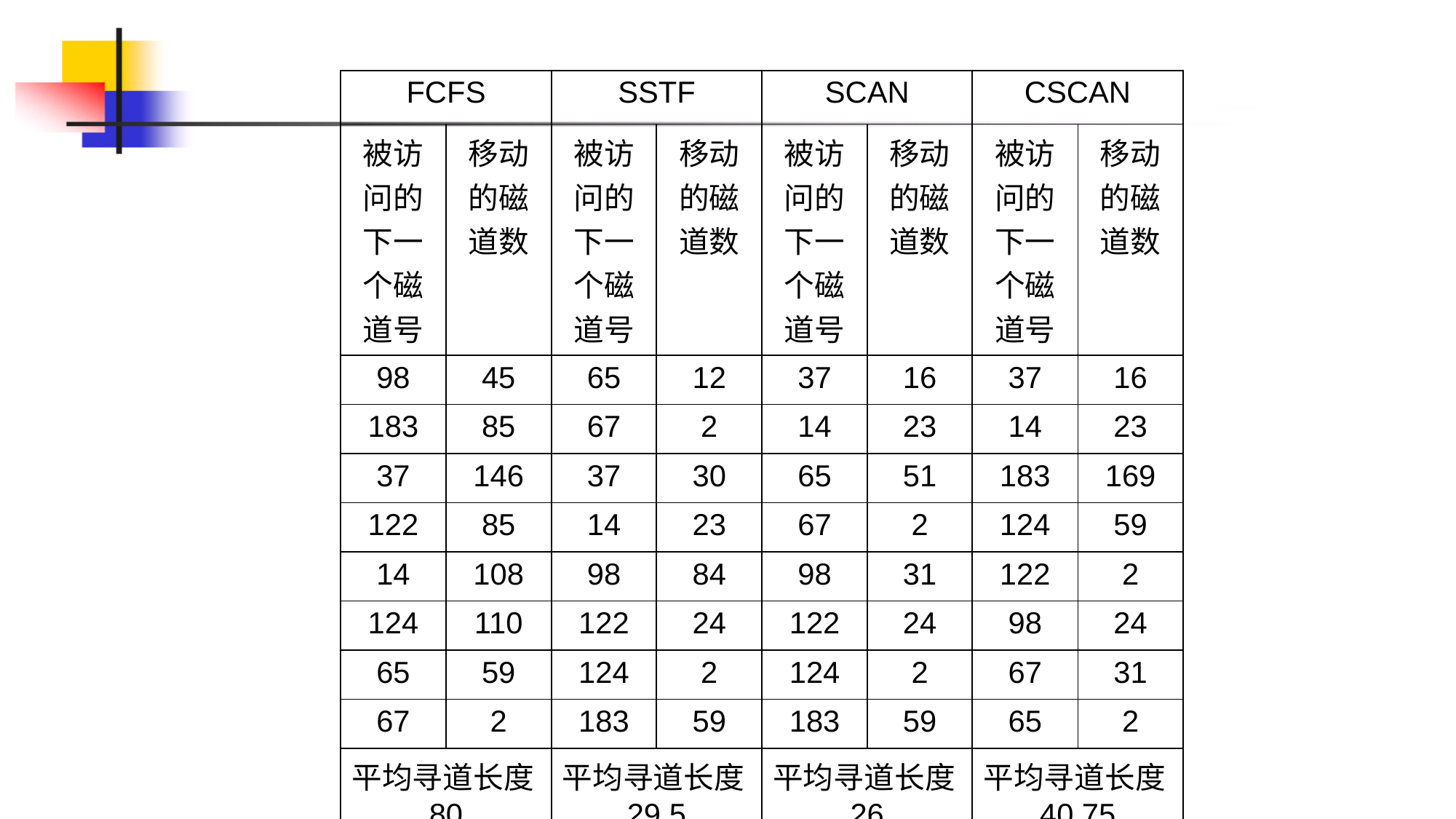

| FCFS |  | SSTF |  | SCAN |  | CSCAN |  |
| --- | --- | --- | --- | --- | --- | --- | --- |
| 被访问的下一个磁道号 | 移动的磁道数 | 被访问的下一个磁道号 | 移动的磁道数 | 被访问的下一个磁道号 | 移动的磁道数 | 被访问的下一个磁道号 | 移动的磁道数 |
| 98 | 45 | 65 | 12 | 37 | 16 | 37 | 16 |
| 183 | 85 | 67 | 2 | 14 | 23 | 14 | 23 |
| 37 | 146 | 37 | 30 | 65 | 51 | 183 | 169 |
| 122 | 85 | 14 | 23 | 67 | 2 | 124 | 59 |
| 14 | 108 | 98 | 84 | 98 | 31 | 122 | 2 |
| 124 | 110 | 122 | 24 | 122 | 24 | 98 | 24 |
| 65 | 59 | 124 | 2 | 124 | 2 | 67 | 31 |
| 67 | 2 | 183 | 59 | 183 | 59 | 65 | 2 |
| 平均寻道长度80 |  | 平均寻道长度29.5 |  | 平均寻道长度26 |  | 平均寻道长度40.75 |  |
145